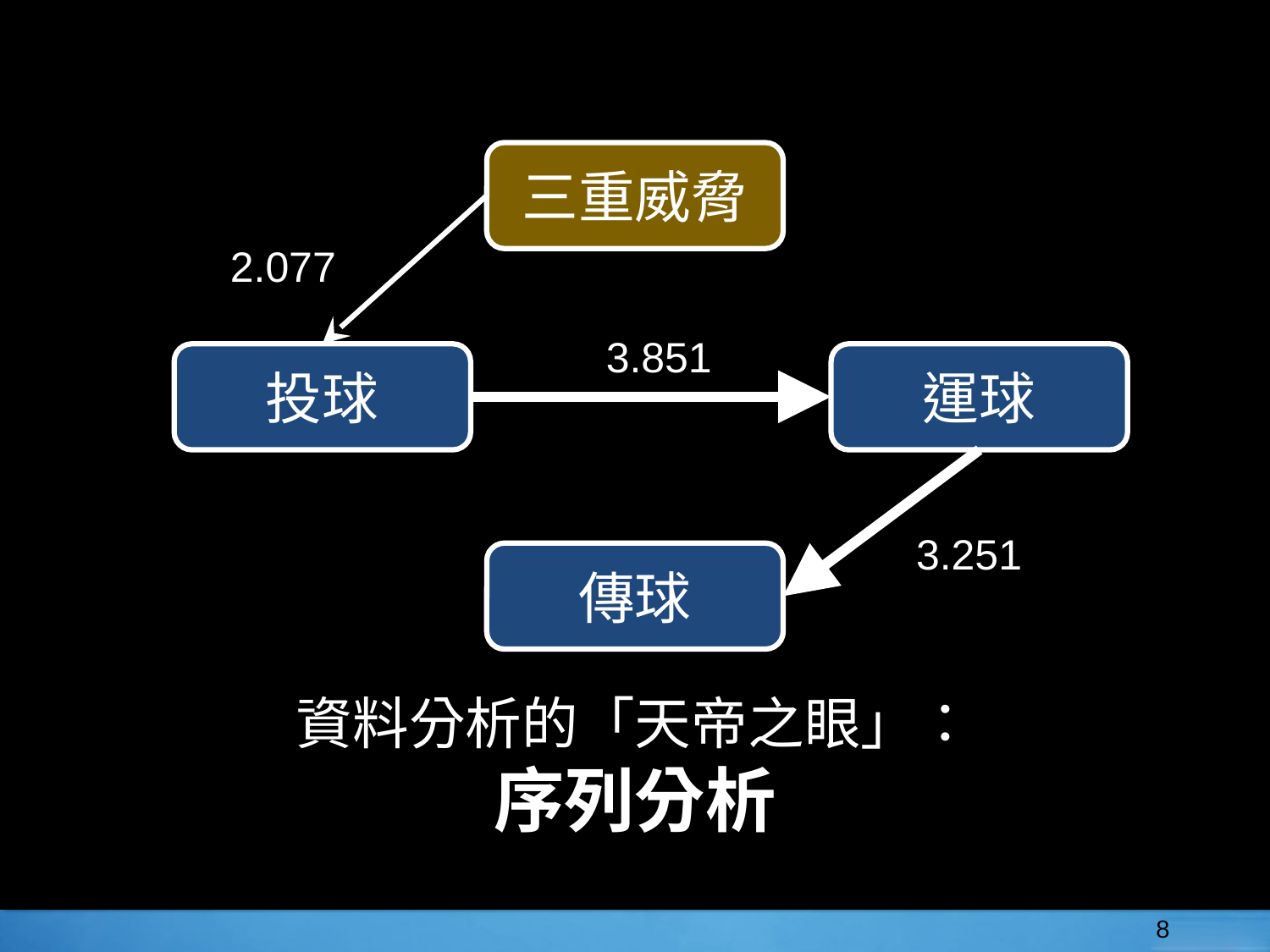

三重威脅
2.077
3.851
投球
運球
3.251
傳球
# 資料分析的「天帝之眼」：
序列分析
8